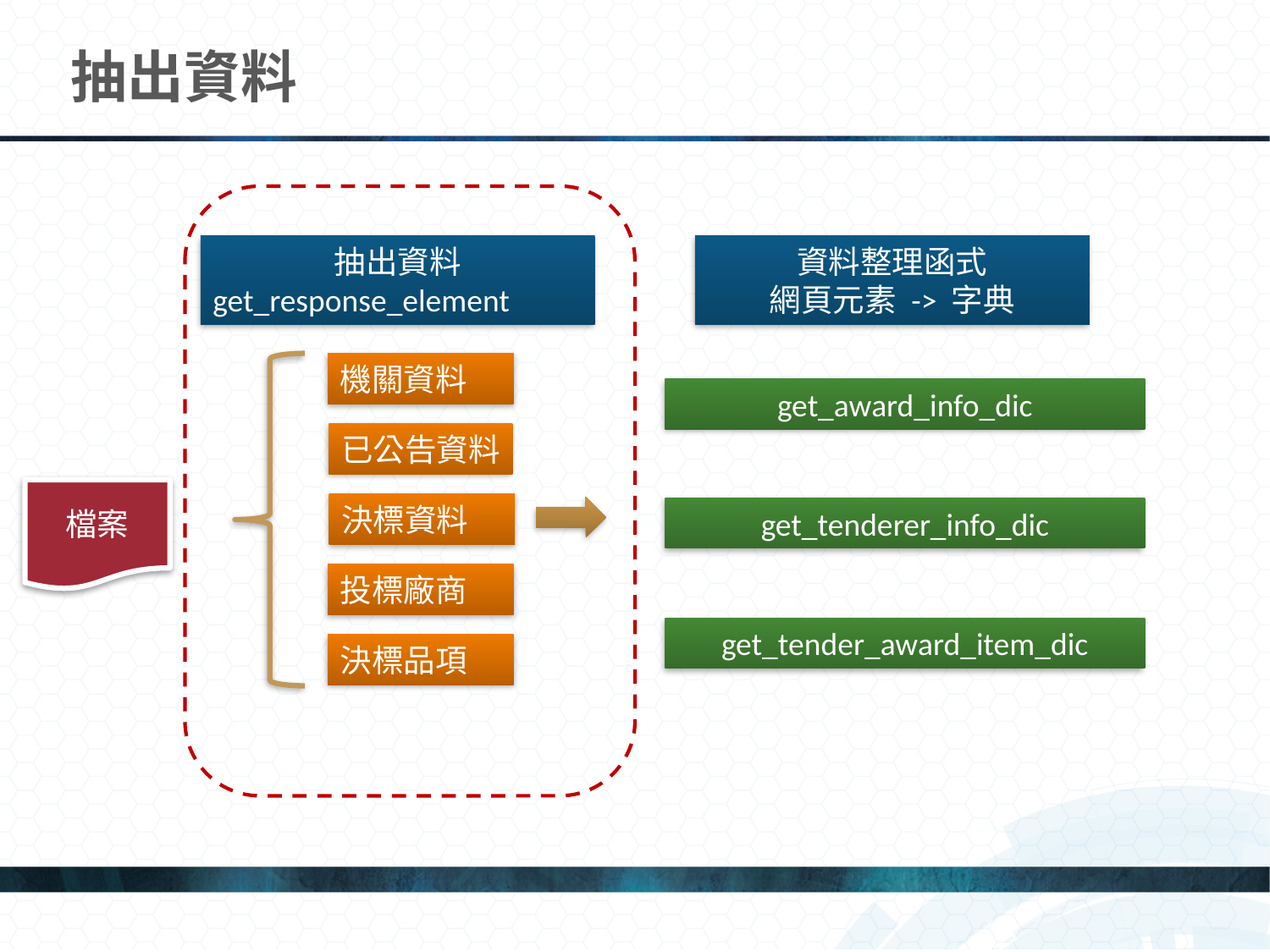

# 抽出資料

資料整理函式
網頁元素 -> 字典
抽出資料
get_response_element

機關資料
get_award_info_dic
已公告資料
檔案
決標資料

get_tenderer_info_dic
投標廠商
get_tender_award_item_dic
決標品項